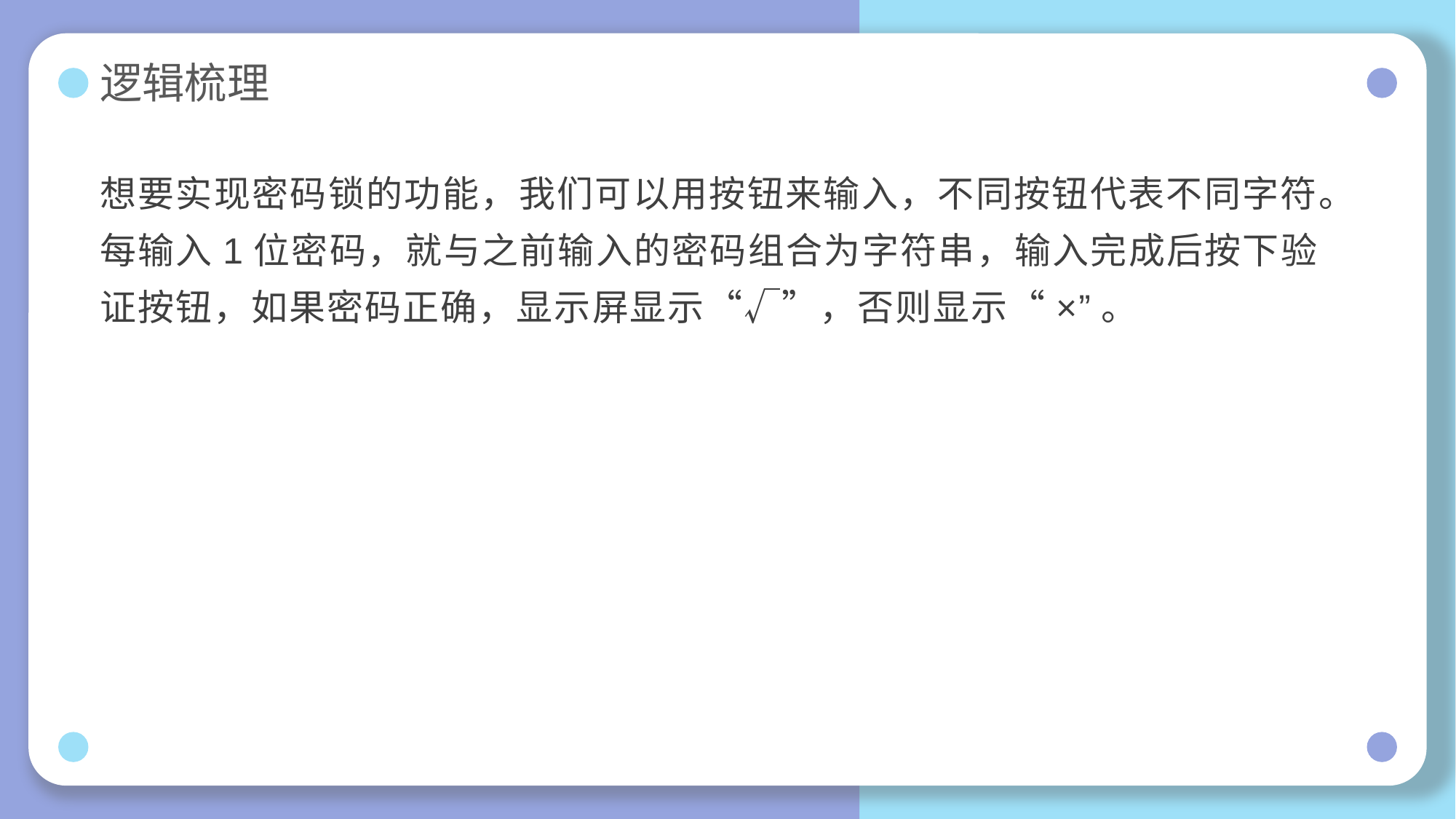

# 逻辑梳理
想要实现密码锁的功能，我们可以用按钮来输入，不同按钮代表不同字符。每输入1位密码，就与之前输入的密码组合为字符串，输入完成后按下验证按钮，如果密码正确，显示屏显示“√”，否则显示“×”。